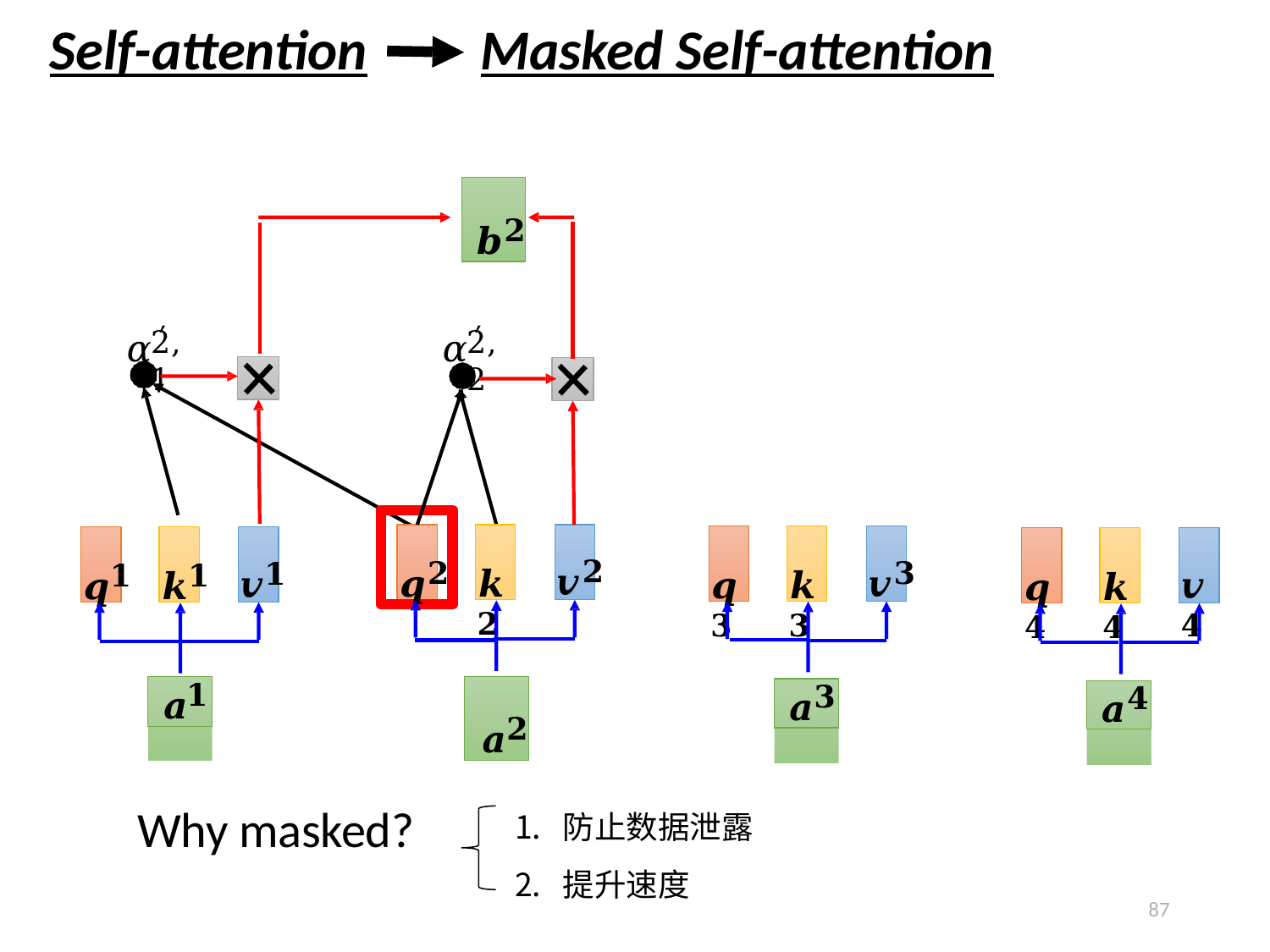

# Masked Self-attention
Self-attention

𝒃𝟐

𝛼′
𝛼′
2,1
2,2

𝒒𝟐
𝒗𝟐
𝒌𝟐
𝒗𝟑
𝒗𝟏
𝒒𝟑
𝒌𝟑
𝒗𝟒
𝒒𝟏
𝒌𝟏
𝒒𝟒
𝒌𝟒

𝒂𝟏

𝒂𝟐

𝒂𝟑

𝒂𝟒
防止数据泄露
提升速度
Why masked?

87